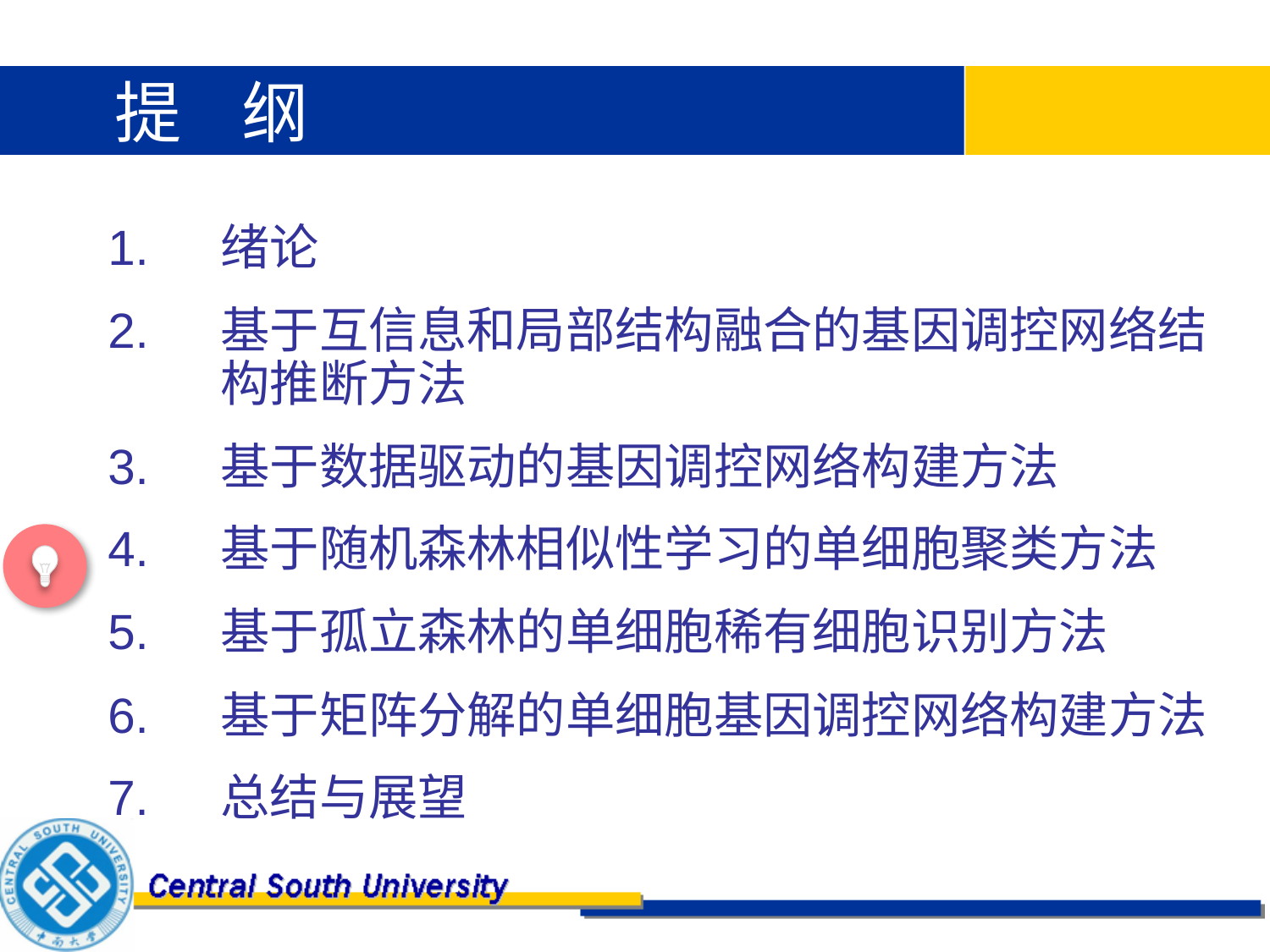

提    纲
绪论
基于互信息和局部结构融合的基因调控网络结构推断方法
基于数据驱动的基因调控网络构建方法
基于随机森林相似性学习的单细胞聚类方法
基于孤立森林的单细胞稀有细胞识别方法
基于矩阵分解的单细胞基因调控网络构建方法
总结与展望